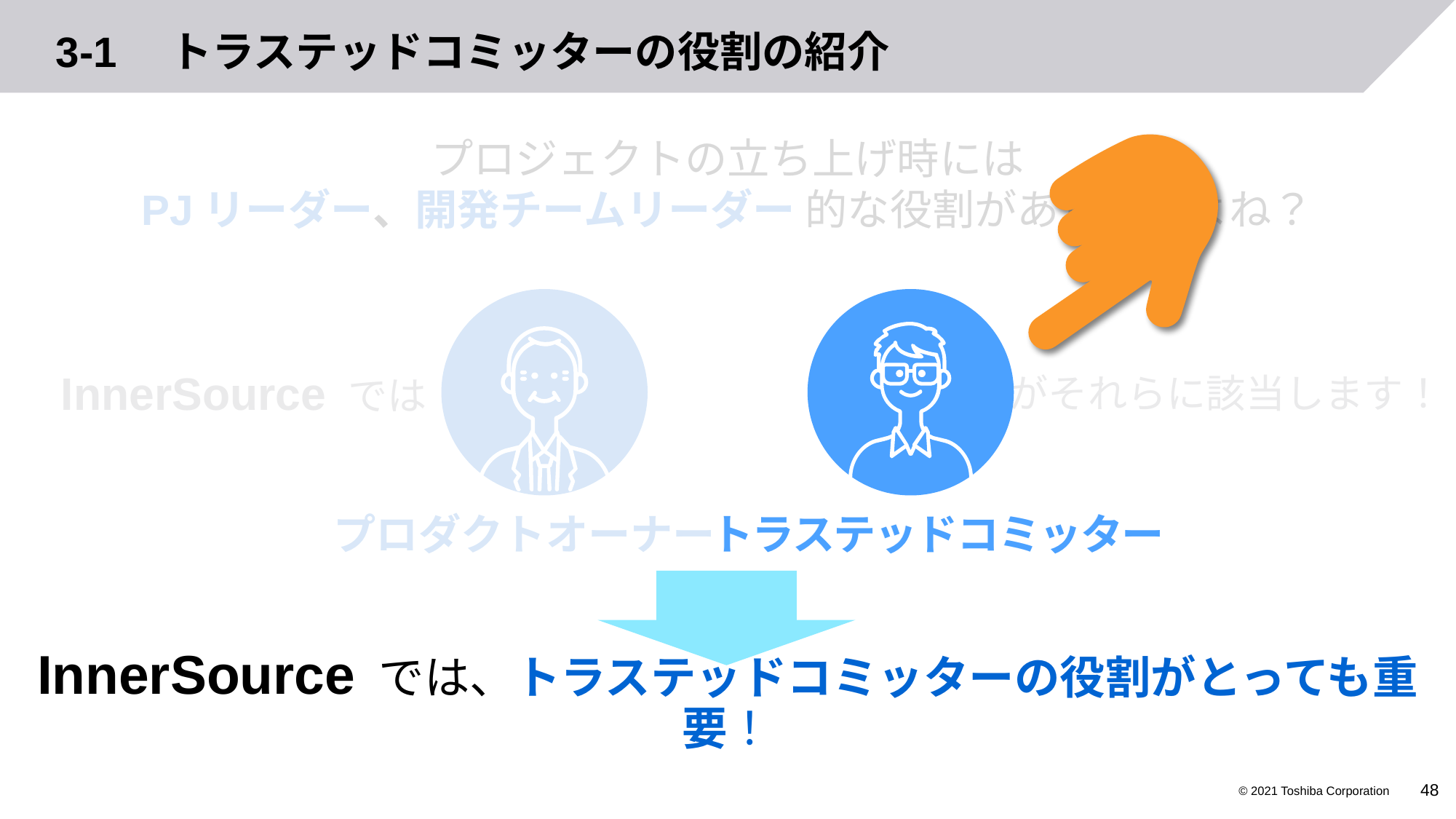

# 3-1　トラステッドコミッターの役割の紹介

InnerSource では、トラステッドコミッターの役割がとっても重要！

トラステッドコミッター
プロジェクトの立ち上げ時には
PJリーダー、開発チームリーダー 的な役割がありますよね？

トラステッドコミッター
InnerSource では
がそれらに該当します！
プロダクトオーナー